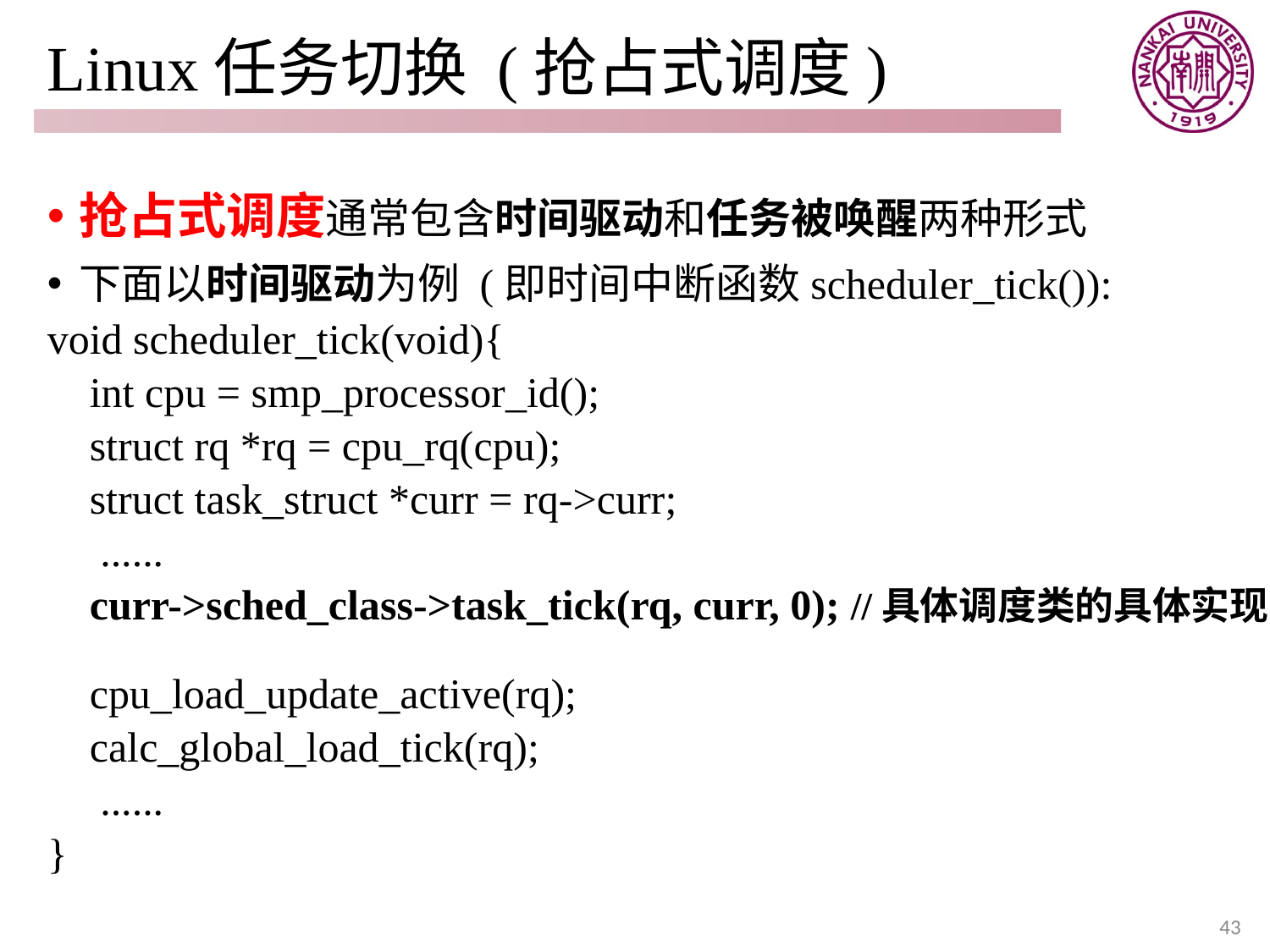

# Linux任务切换 (抢占式调度)
抢占式调度通常包含时间驱动和任务被唤醒两种形式
下面以时间驱动为例 (即时间中断函数scheduler_tick()):
void scheduler_tick(void){
    int cpu = smp_processor_id();
    struct rq *rq = cpu_rq(cpu);
    struct task_struct *curr = rq->curr;
     ......
    curr->sched_class->task_tick(rq, curr, 0); //具体调度类的具体实现
    cpu_load_update_active(rq);
    calc_global_load_tick(rq);
     ......
}

43